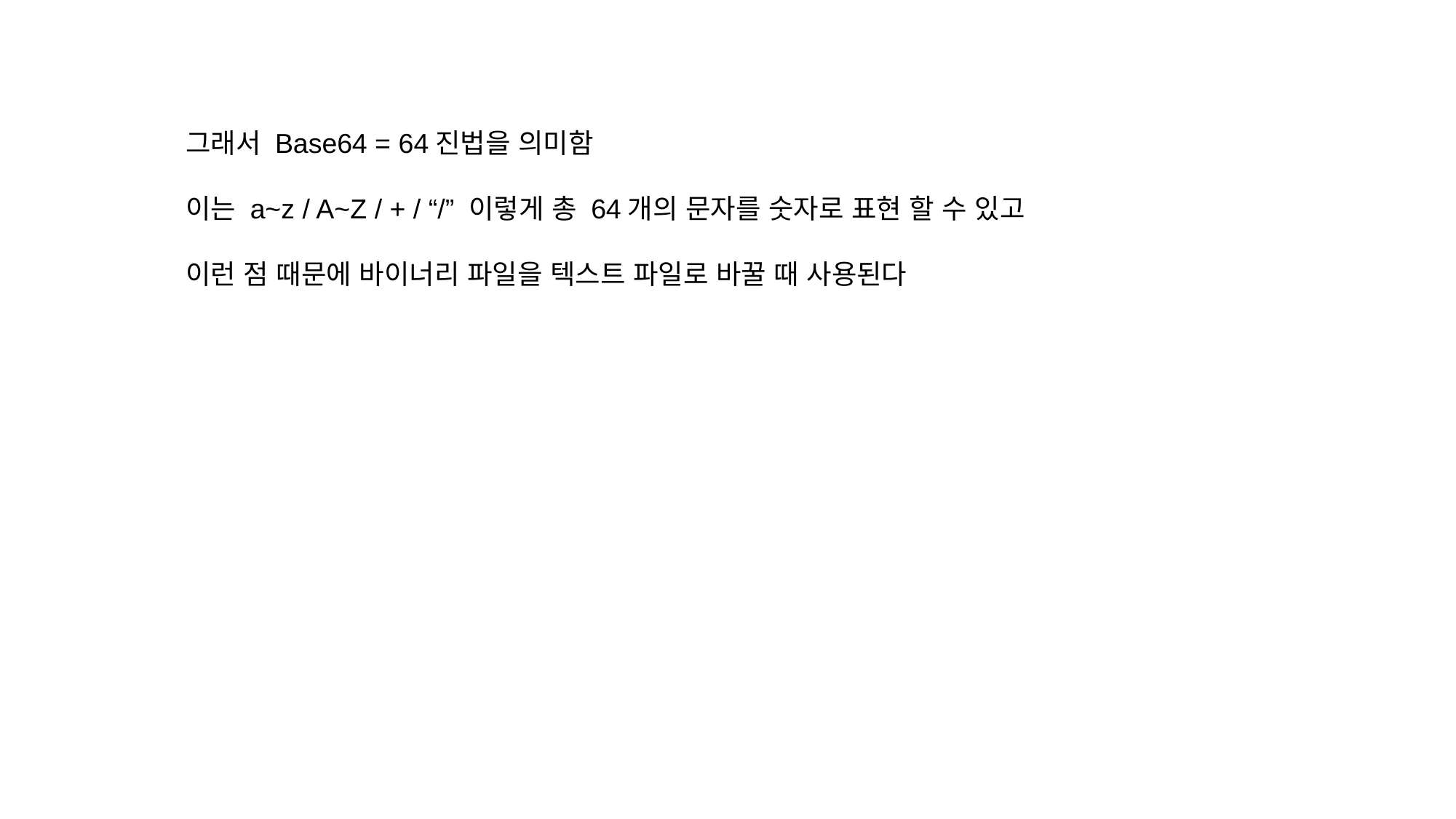

그래서 Base64 = 64진법을 의미함

이는 a~z / A~Z / + / “/” 이렇게 총 64개의 문자를 숫자로 표현 할 수 있고

이런 점 때문에 바이너리 파일을 텍스트 파일로 바꿀 때 사용된다